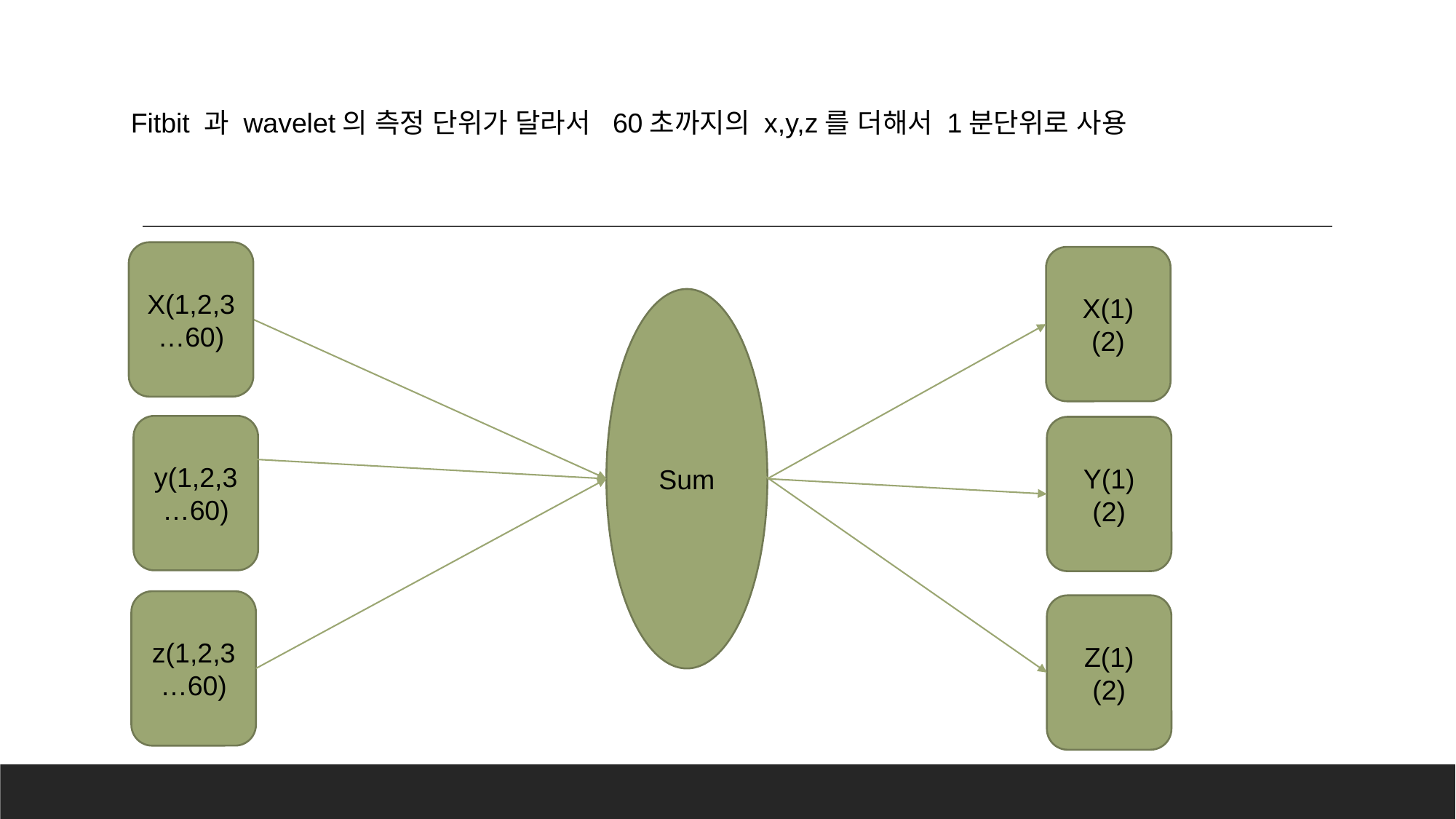

Fitbit 과 wavelet의 측정 단위가 달라서  60초까지의 x,y,z를 더해서 1분단위로 사용
X(1,2,3…60)
X(1)
(2)
Sum
y(1,2,3…60)
Y(1)
(2)
z(1,2,3…60)
Z(1)
(2)